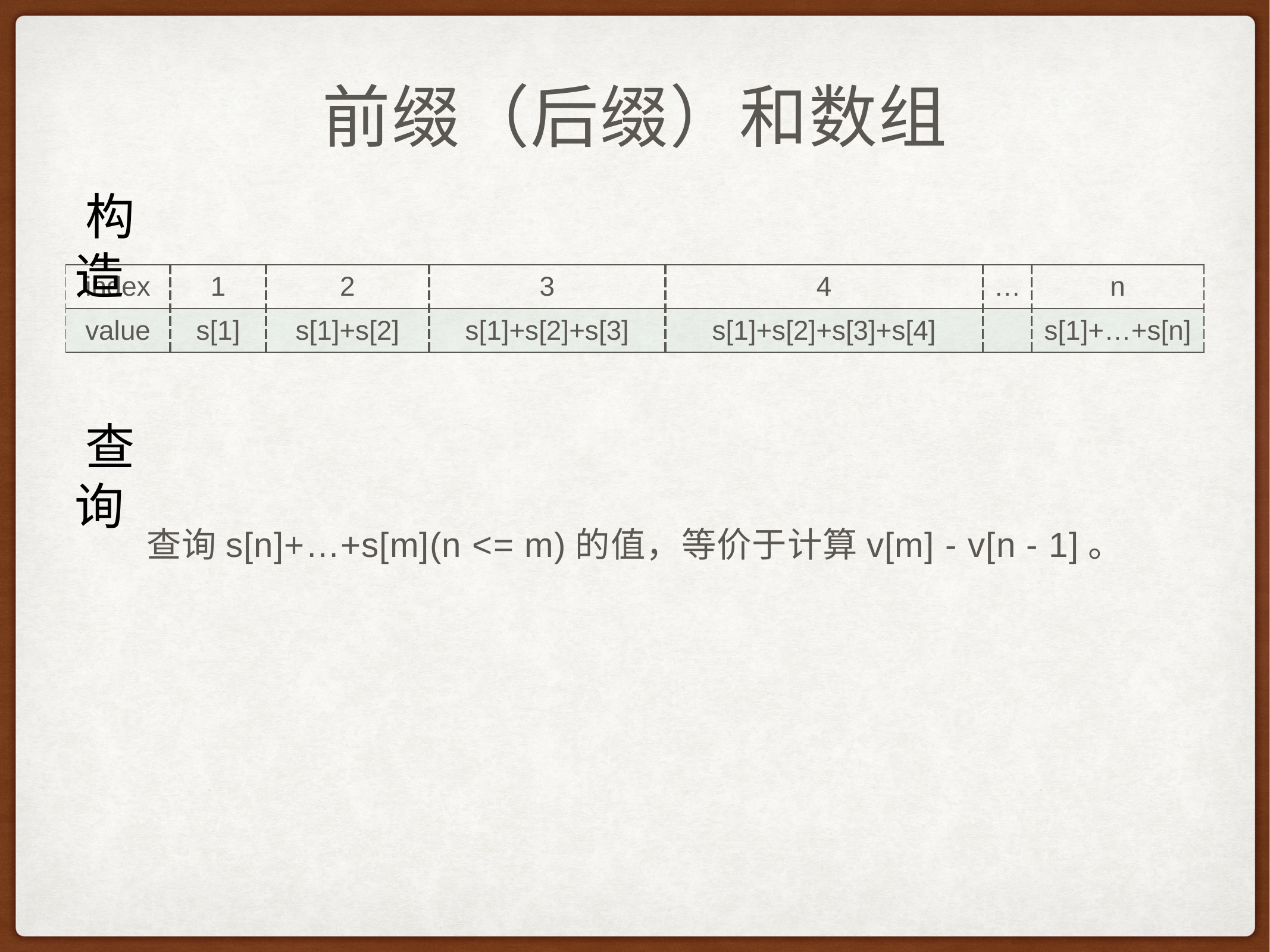

# 前缀（后缀）和数组
构造
| index | 1 | 2 | 3 | 4 | … | n |
| --- | --- | --- | --- | --- | --- | --- |
| value | s[1] | s[1]+s[2] | s[1]+s[2]+s[3] | s[1]+s[2]+s[3]+s[4] |  | s[1]+…+s[n] |
查询
查询s[n]+…+s[m](n <= m)的值，等价于计算v[m] - v[n - 1]。